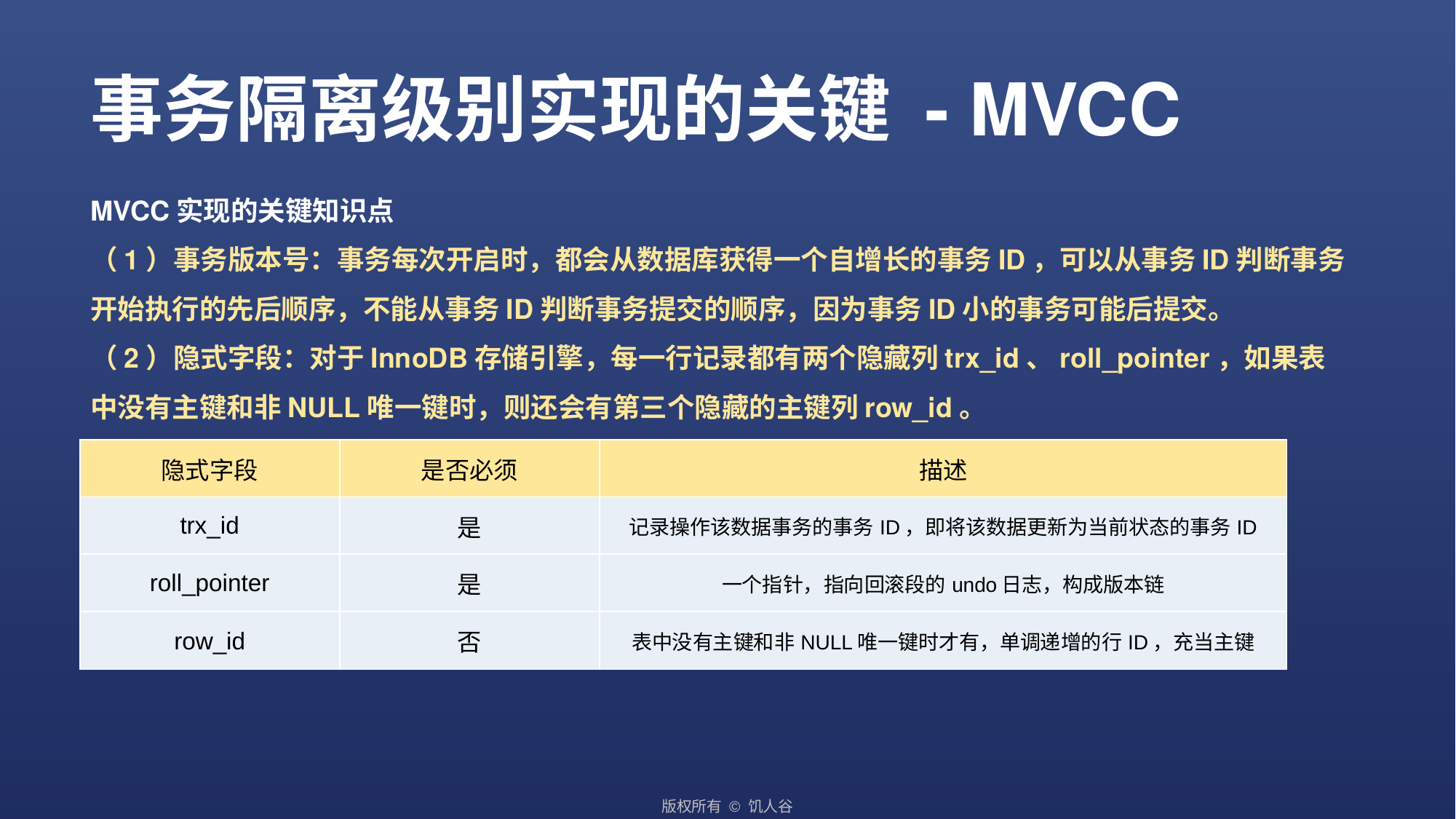

事务隔离级别实现的关键 - MVCC
MVCC实现的关键知识点
（1）事务版本号：事务每次开启时，都会从数据库获得一个自增长的事务ID，可以从事务ID判断事务开始执行的先后顺序，不能从事务ID判断事务提交的顺序，因为事务ID小的事务可能后提交。
（2）隐式字段：对于InnoDB存储引擎，每一行记录都有两个隐藏列trx_id、roll_pointer，如果表中没有主键和非NULL唯一键时，则还会有第三个隐藏的主键列row_id。
| 隐式字段 | 是否必须 | 描述 |
| --- | --- | --- |
| trx\_id | 是 | 记录操作该数据事务的事务ID，即将该数据更新为当前状态的事务ID |
| roll\_pointer | 是 | 一个指针，指向回滚段的undo日志，构成版本链 |
| row\_id | 否 | 表中没有主键和非NULL唯一键时才有，单调递增的行ID，充当主键 |